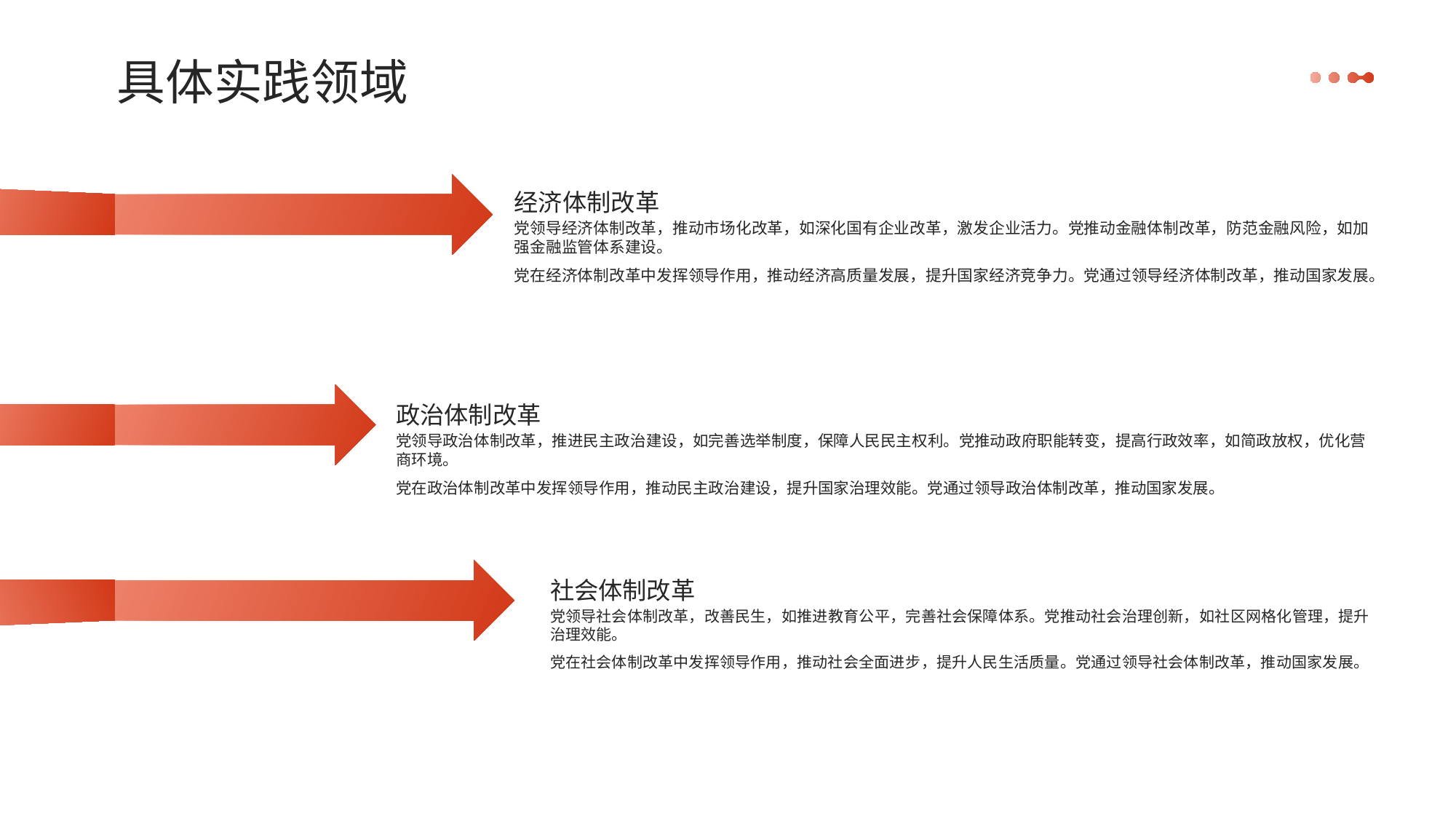

具体实践领域

经济体制改革

党领导经济体制改革，推动市场化改革，如深化国有企业改革，激发企业活力。党推动金融体制改革，防范金融风险，如加强金融监管体系建设。
党在经济体制改革中发挥领导作用，推动经济高质量发展，提升国家经济竞争力。党通过领导经济体制改革，推动国家发展。

政治体制改革

党领导政治体制改革，推进民主政治建设，如完善选举制度，保障人民民主权利。党推动政府职能转变，提高行政效率，如简政放权，优化营商环境。
党在政治体制改革中发挥领导作用，推动民主政治建设，提升国家治理效能。党通过领导政治体制改革，推动国家发展。

社会体制改革

党领导社会体制改革，改善民生，如推进教育公平，完善社会保障体系。党推动社会治理创新，如社区网格化管理，提升治理效能。
党在社会体制改革中发挥领导作用，推动社会全面进步，提升人民生活质量。党通过领导社会体制改革，推动国家发展。